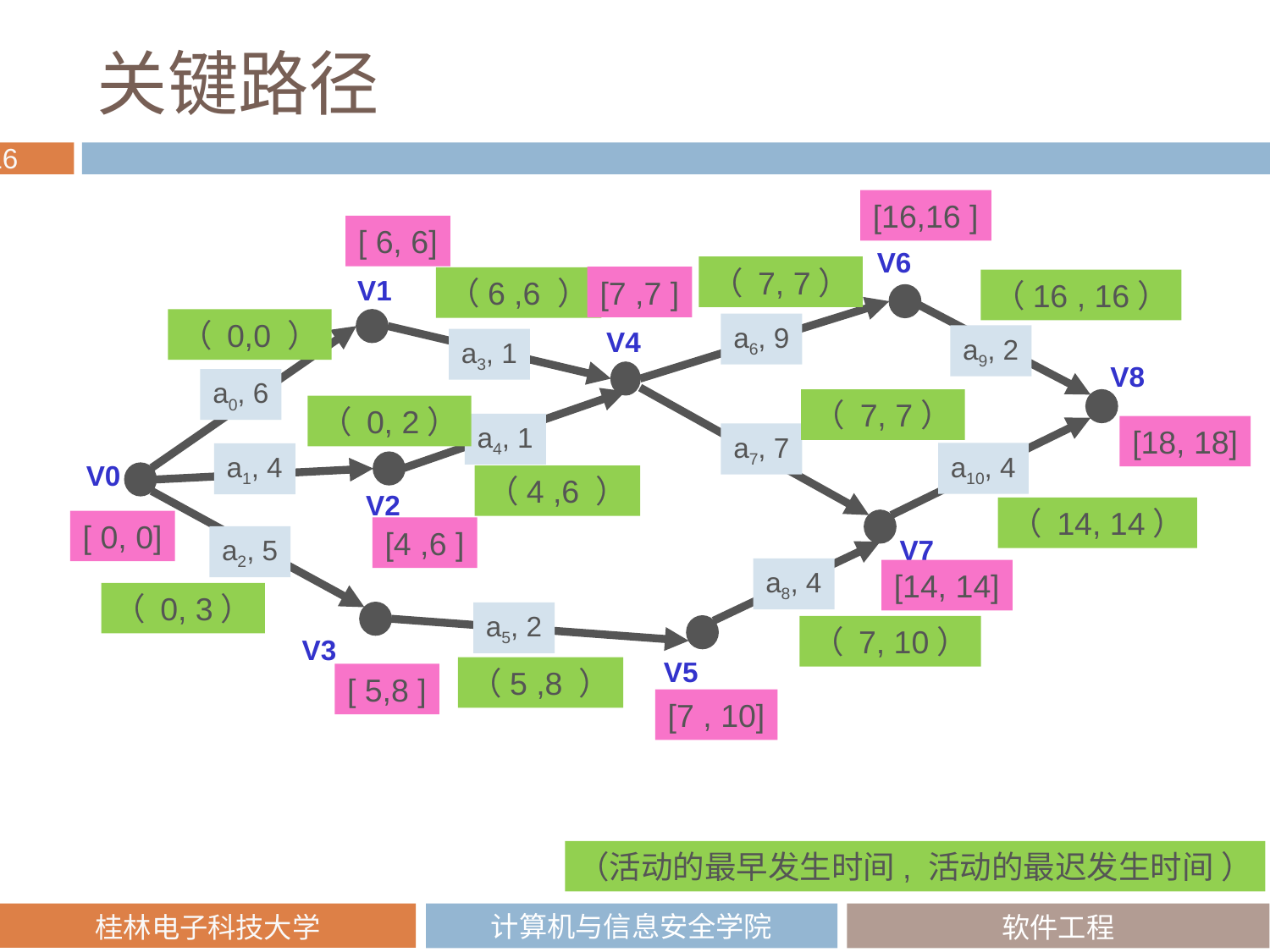

# 关键路径
[16,16 ]
[ 6, 6]
V6
（ 7, 7）
V1
[7 ,7 ]
（6 ,6 ）
（16 , 16）

（ 0,0 ）

a6, 9
V4
a9, 2
a3, 1
V8

a0, 6
（ 7, 7）

（ 0, 2）
a4, 1
[18, 18]
a7, 7
a10, 4
a1, 4
V0

（4 ,6 ）
V2
（ 14, 14）

[ 0, 0]
[4 ,6 ]
a2, 5
V7
a8, 4
[14, 14]
（ 0, 3）

a5, 2

（ 7, 10）
V3
V5
（5 ,8 ）
[ 5,8 ]
[7 , 10]
（活动的最早发生时间, 活动的最迟发生时间 ）